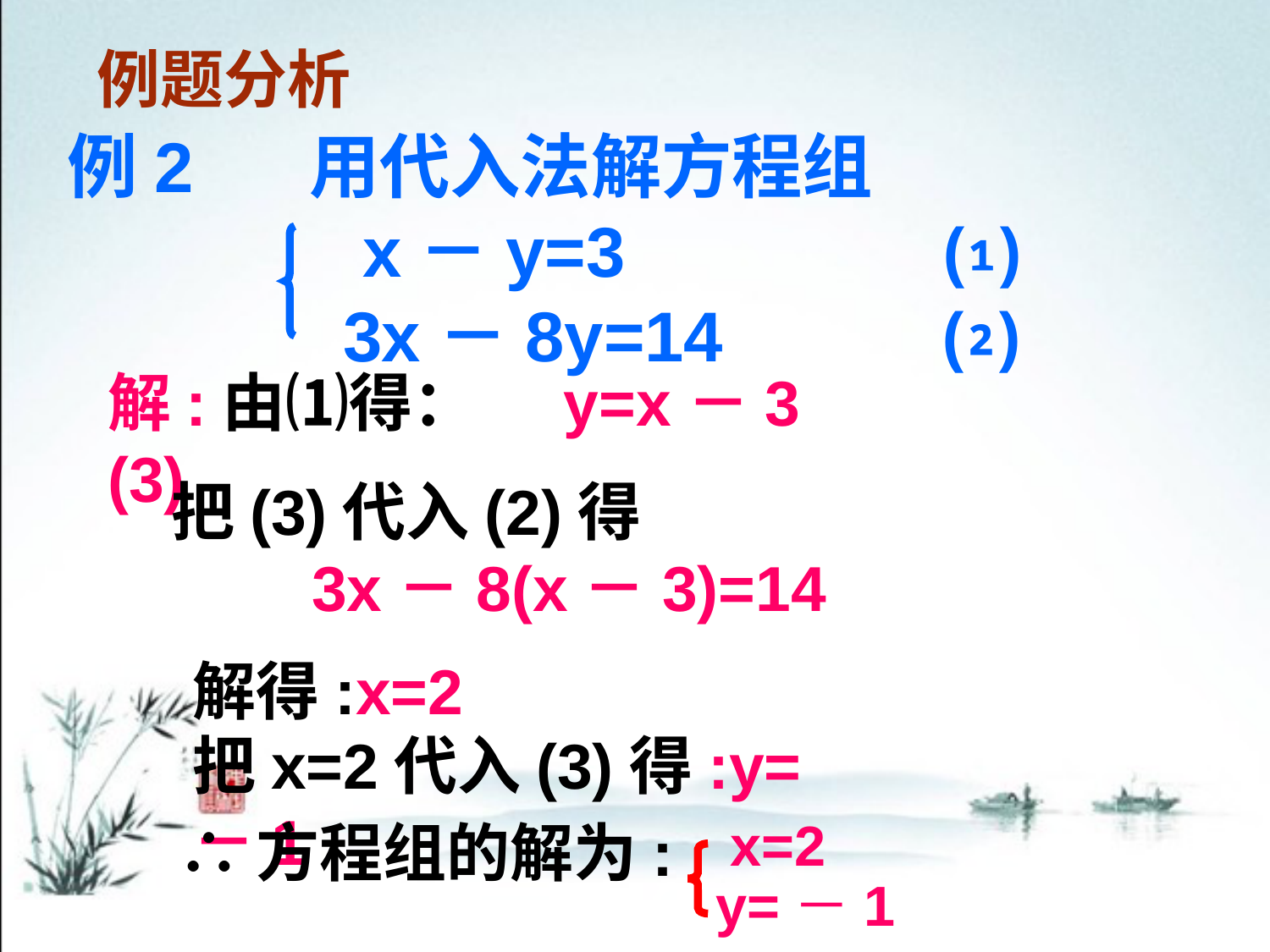

例题分析
例2     用代入法解方程组
               x－y=3                ⑴
              3x－8y=14           ⑵

解:由⑴得：     y=x－3       (3)
把(3)代入(2)得
        3x－8(x－3)=14
解得:x=2
把x=2代入(3)得:y=－1
x=2

y=－1
∴方程组的解为: